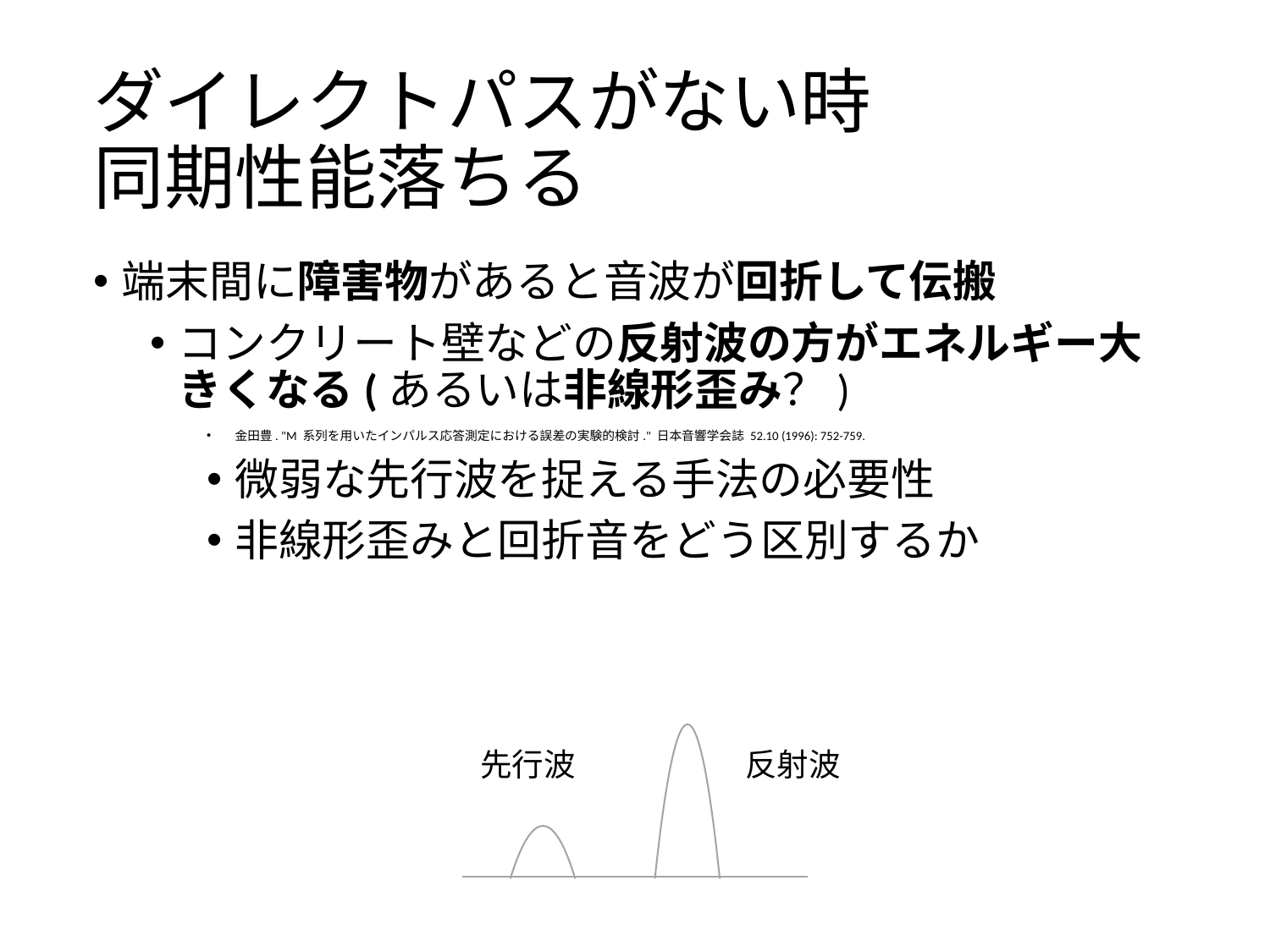

# ダイレクトパスがない時
同期性能落ちる
端末間に障害物があると音波が回折して伝搬
コンクリート壁などの反射波の方がエネルギー大きくなる(あるいは非線形歪み？)
金田豊. "M 系列を用いたインパルス応答測定における誤差の実験的検討." 日本音響学会誌 52.10 (1996): 752-759.
微弱な先行波を捉える手法の必要性
非線形歪みと回折音をどう区別するか

先行波
反射波